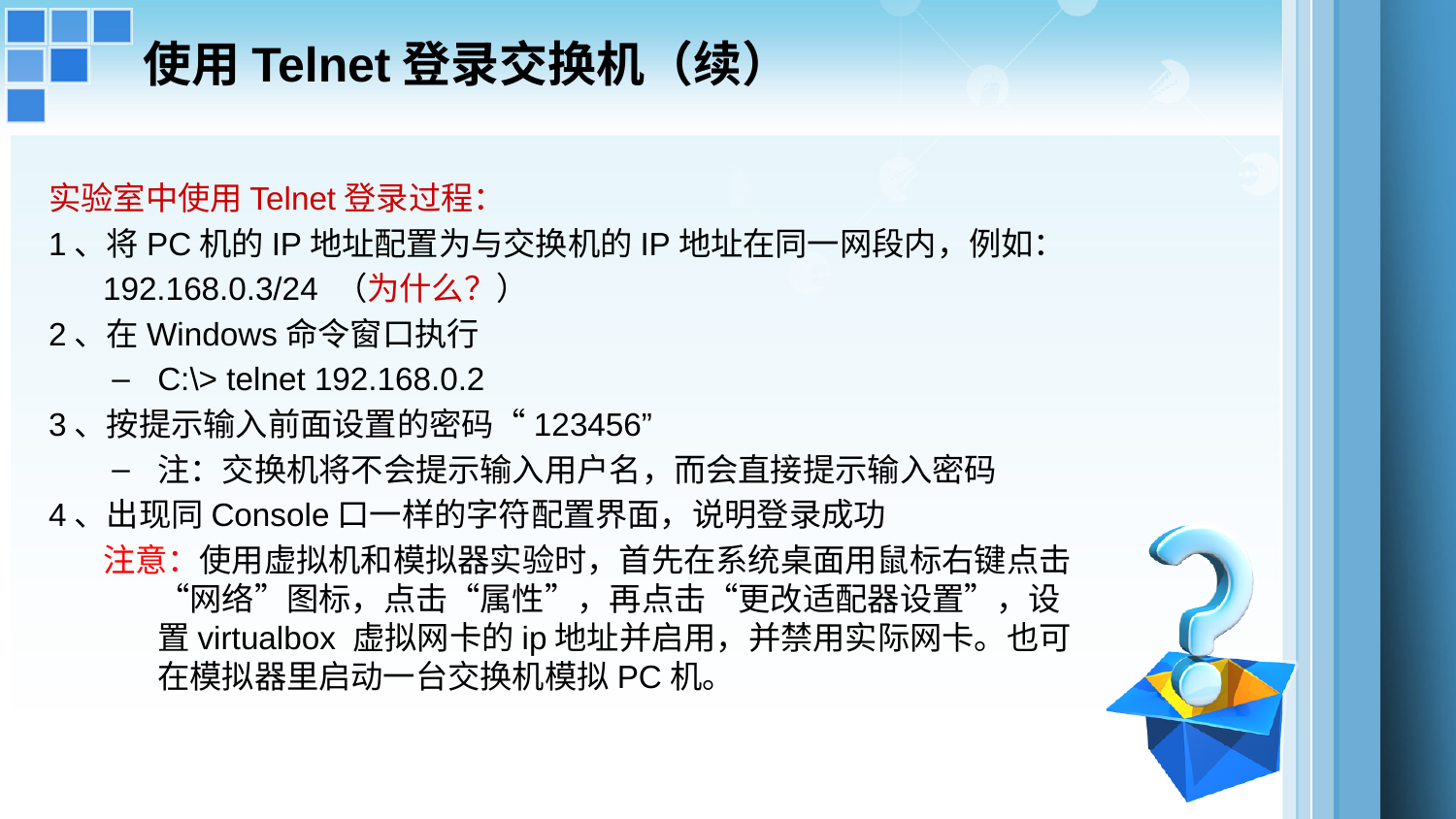

# 使用Telnet登录交换机（续）
实验室中使用Telnet登录过程：
1、将PC机的IP地址配置为与交换机的IP地址在同一网段内，例如：
192.168.0.3/24 （为什么？）
2、在Windows命令窗口执行
C:\> telnet 192.168.0.2
3、按提示输入前面设置的密码“123456”
注：交换机将不会提示输入用户名，而会直接提示输入密码
4、出现同Console口一样的字符配置界面，说明登录成功
注意：使用虚拟机和模拟器实验时，首先在系统桌面用鼠标右键点击“网络”图标，点击“属性”，再点击“更改适配器设置”，设置virtualbox 虚拟网卡的ip地址并启用，并禁用实际网卡。也可在模拟器里启动一台交换机模拟PC机。